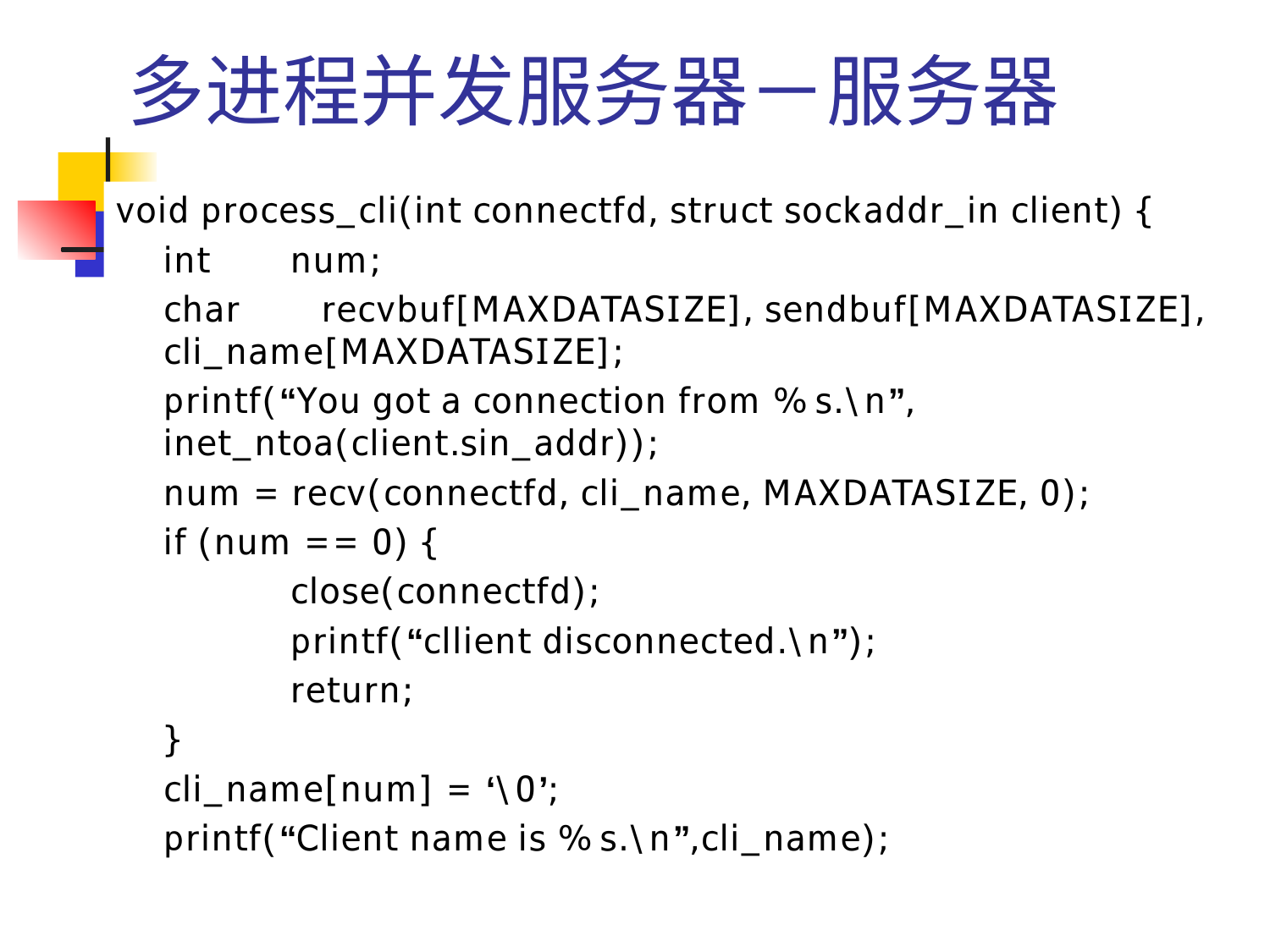

# 多进程并发服务器－服务器
void process_cli(int connectfd, struct sockaddr_in client) {
	int 	num;
	char	   recvbuf[MAXDATASIZE], sendbuf[MAXDATASIZE], cli_name[MAXDATASIZE];
	printf(“You got a connection from %s.\n”, inet_ntoa(client.sin_addr));
	num = recv(connectfd, cli_name, MAXDATASIZE, 0);
	if (num == 0) {
		close(connectfd);
		printf(“cllient disconnected.\n”);
		return;
	}
	cli_name[num] = ‘\0’;
	printf(“Client name is %s.\n”,cli_name);